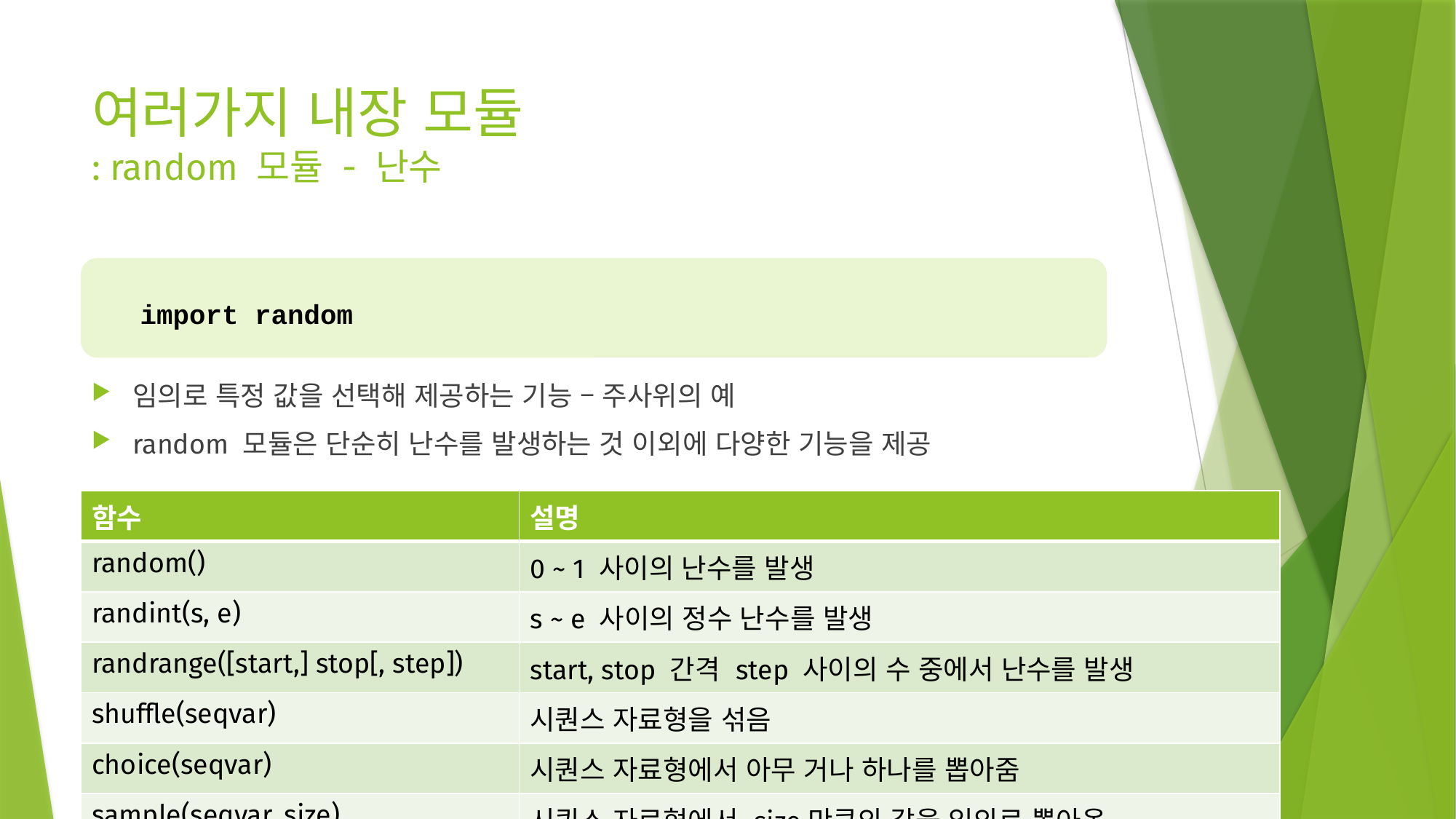

# 여러가지 내장 모듈 : random 모듈 - 난수

import random

임의로 특정 값을 선택해 제공하는 기능 – 주사위의 예
random 모듈은 단순히 난수를 발생하는 것 이외에 다양한 기능을 제공

| 함수 | 설명 |
| --- | --- |
| random() | 0 ~ 1 사이의 난수를 발생 |
| randint(s, e) | s ~ e 사이의 정수 난수를 발생 |
| randrange([start,] stop[, step]) | start, stop 간격 step 사이의 수 중에서 난수를 발생 |
| shuffle(seqvar) | 시퀀스 자료형을 섞음 |
| choice(seqvar) | 시퀀스 자료형에서 아무 거나 하나를 뽑아줌 |
| sample(seqvar, size) | 시퀀스 자료형에서 size만큼의 값을 임의로 뽑아옴 |